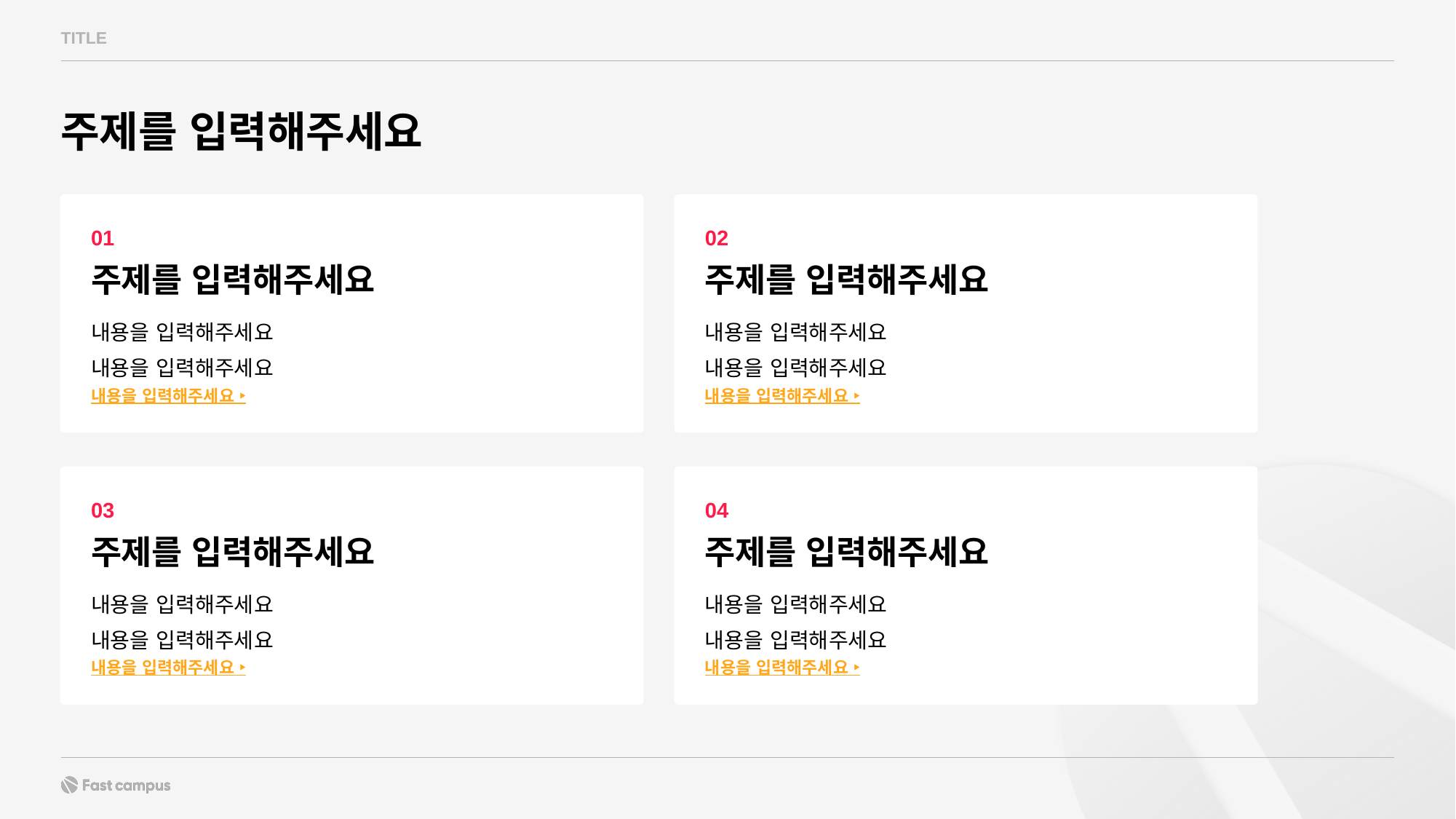

TITLE
주제를 입력해주세요
01
02
주제를 입력해주세요
주제를 입력해주세요
내용을 입력해주세요
내용을 입력해주세요
내용을 입력해주세요
내용을 입력해주세요
내용을 입력해주세요 ‣
내용을 입력해주세요 ‣
03
04
주제를 입력해주세요
주제를 입력해주세요
내용을 입력해주세요
내용을 입력해주세요
내용을 입력해주세요
내용을 입력해주세요
내용을 입력해주세요 ‣
내용을 입력해주세요 ‣